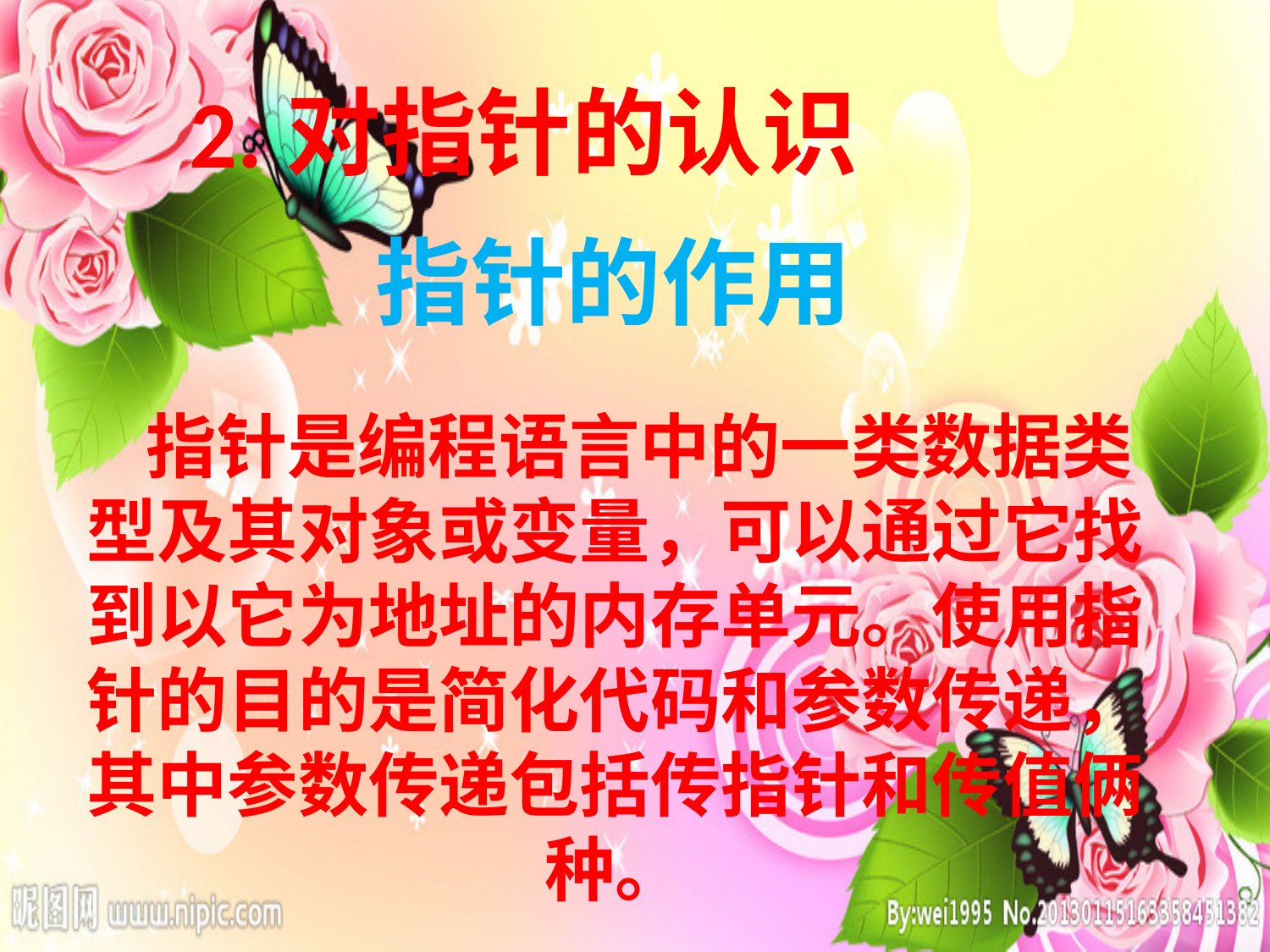

2.对指针的认识
指针的作用
  指针是编程语言中的一类数据类型及其对象或变量，可以通过它找到以它为地址的内存单元。使用指针的目的是简化代码和参数传递，其中参数传递包括传指针和传值俩种。